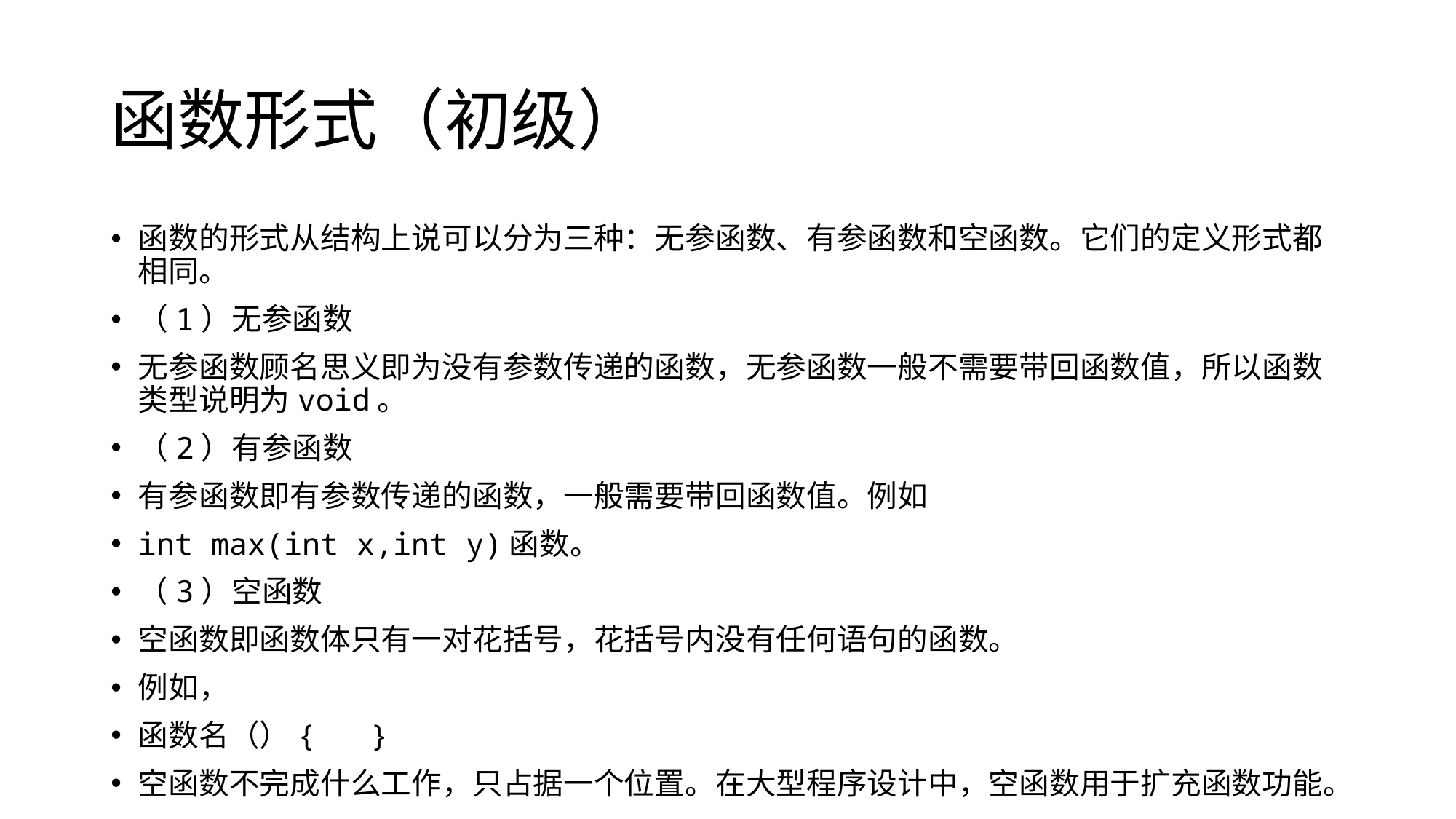

# 函数形式（初级）
函数的形式从结构上说可以分为三种：无参函数、有参函数和空函数。它们的定义形式都相同。
（1）无参函数
无参函数顾名思义即为没有参数传递的函数，无参函数一般不需要带回函数值，所以函数类型说明为void。
（2）有参函数
有参函数即有参数传递的函数，一般需要带回函数值。例如
int max(int x,int y)函数。
（3）空函数
空函数即函数体只有一对花括号，花括号内没有任何语句的函数。
例如，
函数名（）{   }
空函数不完成什么工作，只占据一个位置。在大型程序设计中，空函数用于扩充函数功能。